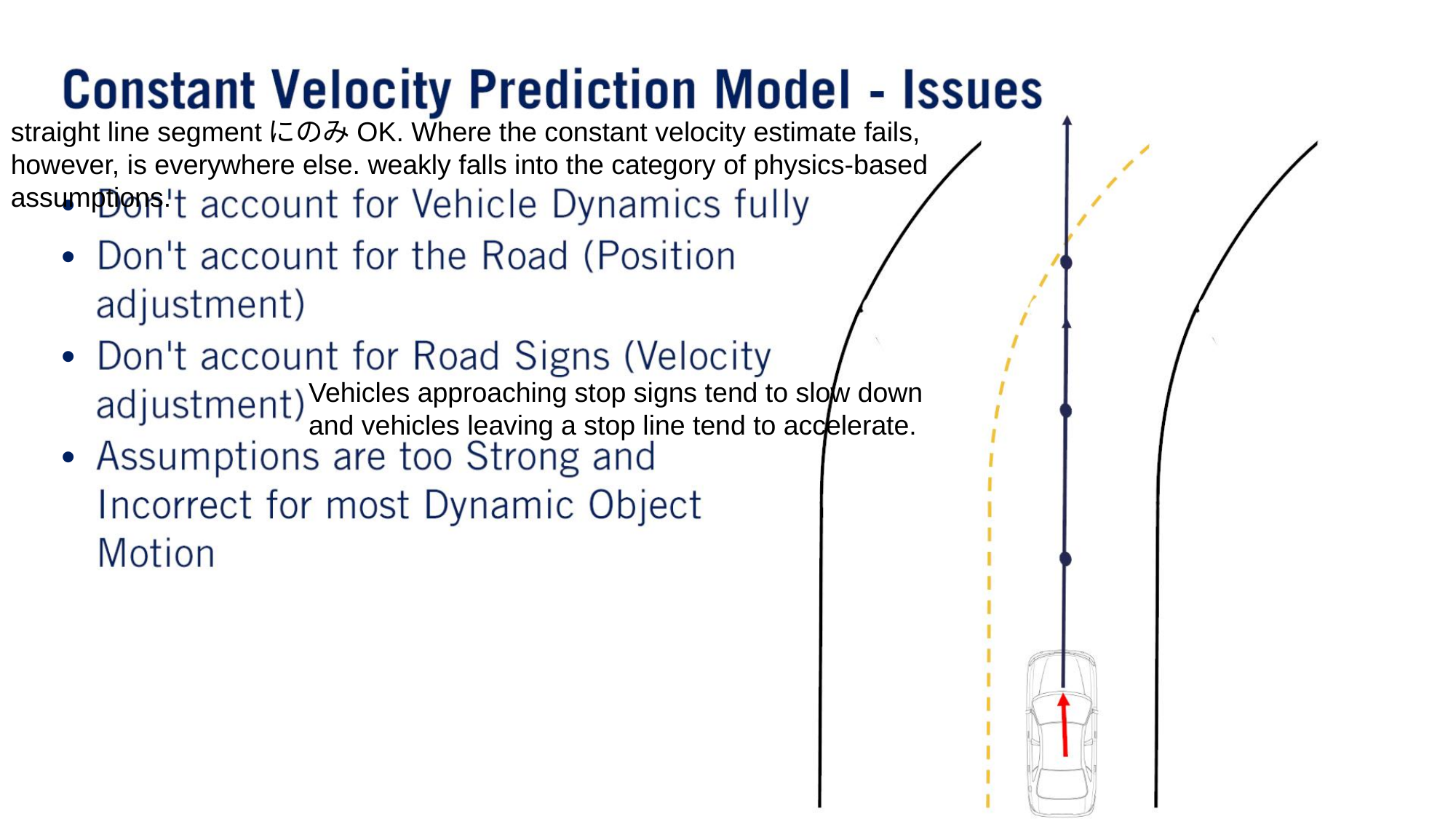

straight line segmentにのみOK. Where the constant velocity estimate fails, however, is everywhere else. weakly falls into the category of physics-based assumptions.
•
•
•
•
Vehicles approaching stop signs tend to slow down and vehicles leaving a stop line tend to accelerate.